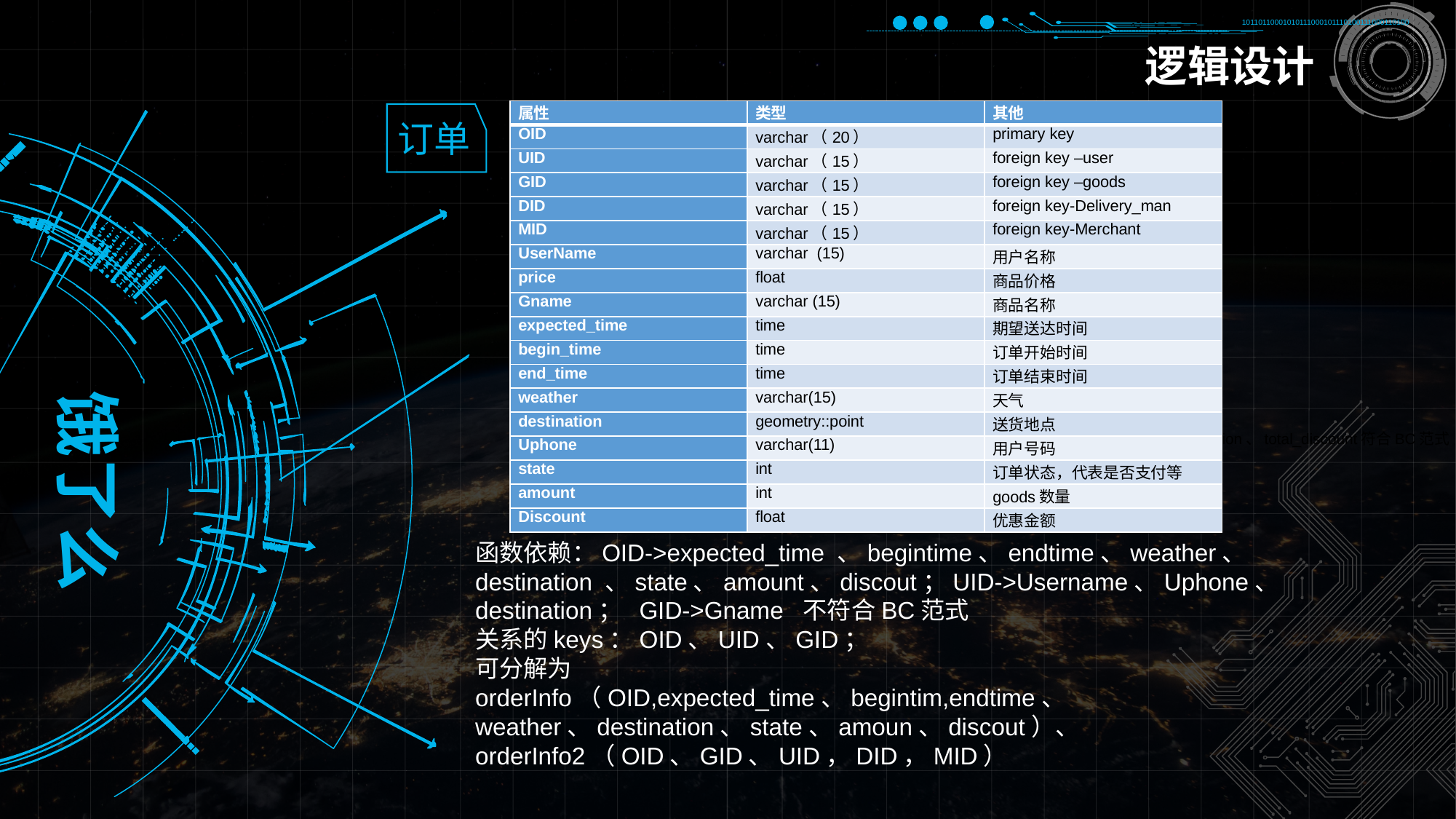

10110110001010111000101110100111000110100
逻辑设计

| 属性 | 类型 | 其他 |
| --- | --- | --- |
| OID | varchar（20） | primary key |
| UID | varchar（15） | foreign key –user |
| GID | varchar（15） | foreign key –goods |
| DID | varchar（15） | foreign key-Delivery\_man |
| MID | varchar（15） | foreign key-Merchant |
| UserName | varchar (15) | 用户名称 |
| price | float | 商品价格 |
| Gname | varchar (15) | 商品名称 |
| expected\_time | time | 期望送达时间 |
| begin\_time | time | 订单开始时间 |
| end\_time | time | 订单结束时间 |
| weather | varchar(15) | 天气 |
| destination | geometry::point | 送货地点 |
| Uphone | varchar(11) | 用户号码 |
| state | int | 订单状态，代表是否支付等 |
| amount | int | goods数量 |
| Discount | float | 优惠金额 |
订单
饿了么

函数依赖：UID->Uname、password、phone NowLocation、total_discount符合BC范式
函数依赖：OID->expected_time 、begintime、endtime、weather、
destination 、state、amount、discout；UID->Username、Uphone、
destination；  GID->Gname  不符合BC范式
关系的keys：OID、UID、GID；
可分解为
orderInfo（OID,expected_time、begintim,endtime、
weather、destination、state、amoun、discout）、
orderInfo2（OID、GID、UID，DID，MID）